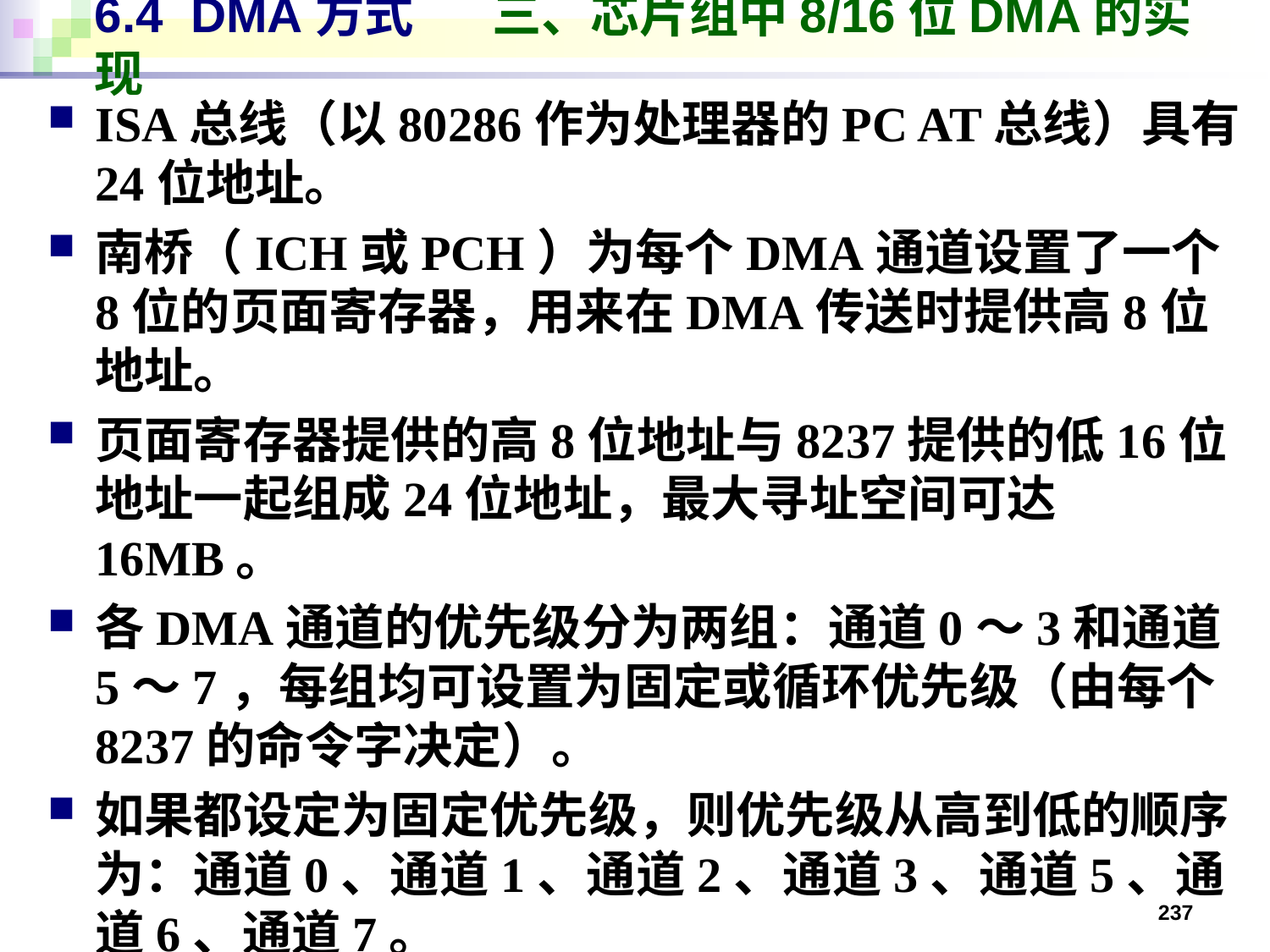

# 6.4  DMA方式       三、芯片组中8/16位DMA的实现
ISA总线（以80286作为处理器的PC AT总线）具有24位地址。
南桥（ICH或PCH）为每个DMA通道设置了一个8位的页面寄存器，用来在DMA传送时提供高8位地址。
页面寄存器提供的高8位地址与8237提供的低16位地址一起组成24位地址，最大寻址空间可达16MB。
各DMA通道的优先级分为两组：通道0～3和通道5～7，每组均可设置为固定或循环优先级（由每个8237的命令字决定）。
如果都设定为固定优先级，则优先级从高到低的顺序为：通道0、通道1、通道2、通道3、通道5、通道6、通道7。
237